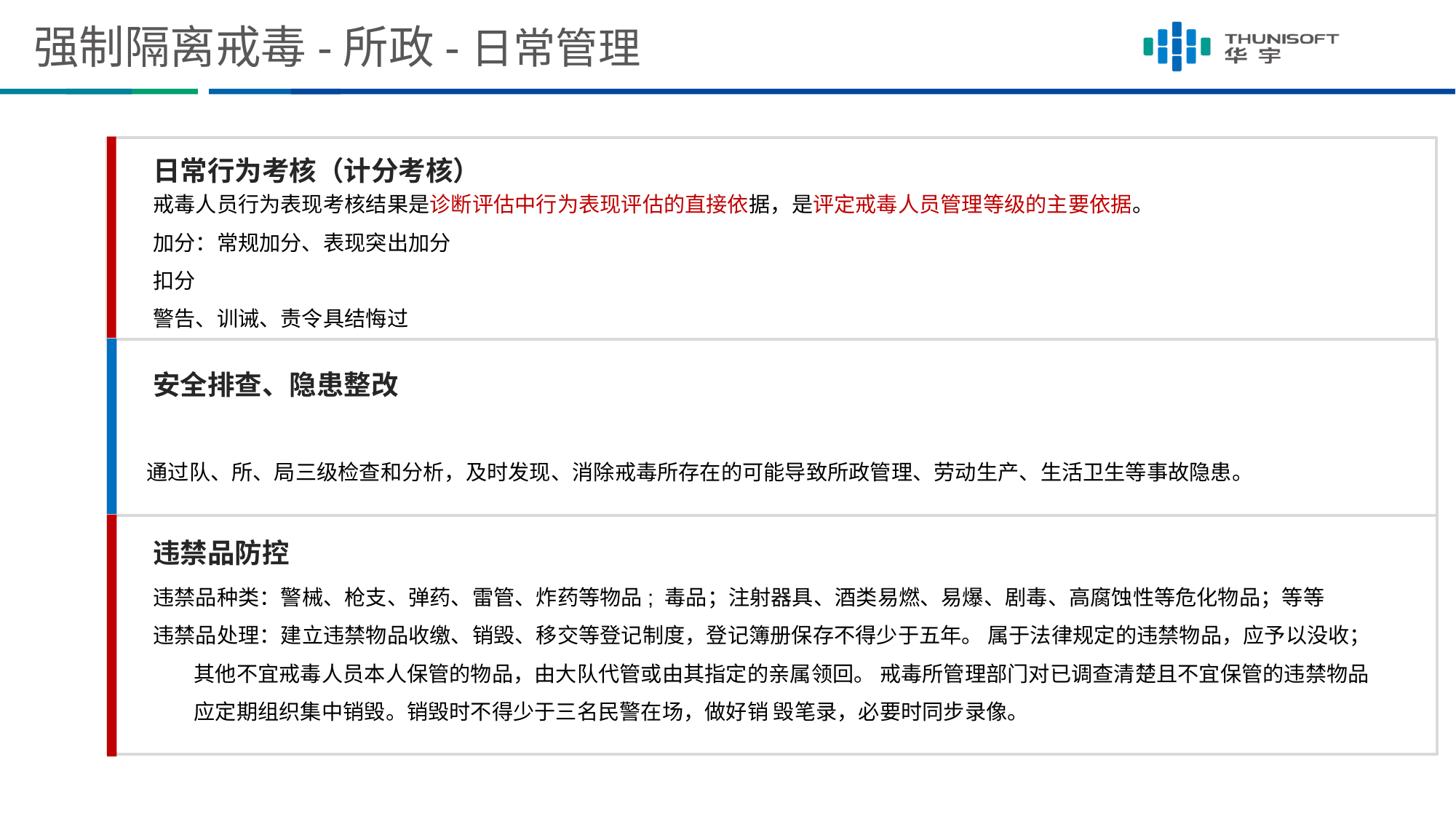

# 强制隔离戒毒-所政-日常管理

日常行为考核（计分考核）
戒毒人员行为表现考核结果是诊断评估中行为表现评估的直接依据，是评定戒毒人员管理等级的主要依据。
加分：常规加分、表现突出加分
扣分
警告、训诫、责令具结悔过

安全排查、隐患整改
通过队、所、局三级检查和分析，及时发现、消除戒毒所存在的可能导致所政管理、劳动生产、生活卫生等事故隐患。

违禁品防控
违禁品种类：警械、枪支、弹药、雷管、炸药等物品; 毒品；注射器具、酒类易燃、易爆、剧毒、高腐蚀性等危化物品；等等
违禁品处理：建立违禁物品收缴、销毁、移交等登记制度，登记簿册保存不得少于五年。 属于法律规定的违禁物品，应予以没收；其他不宜戒毒人员本人保管的物品，由大队代管或由其指定的亲属领回。 戒毒所管理部门对已调查清楚且不宜保管的违禁物品应定期组织集中销毁。销毁时不得少于三名民警在场，做好销 毁笔录，必要时同步录像。